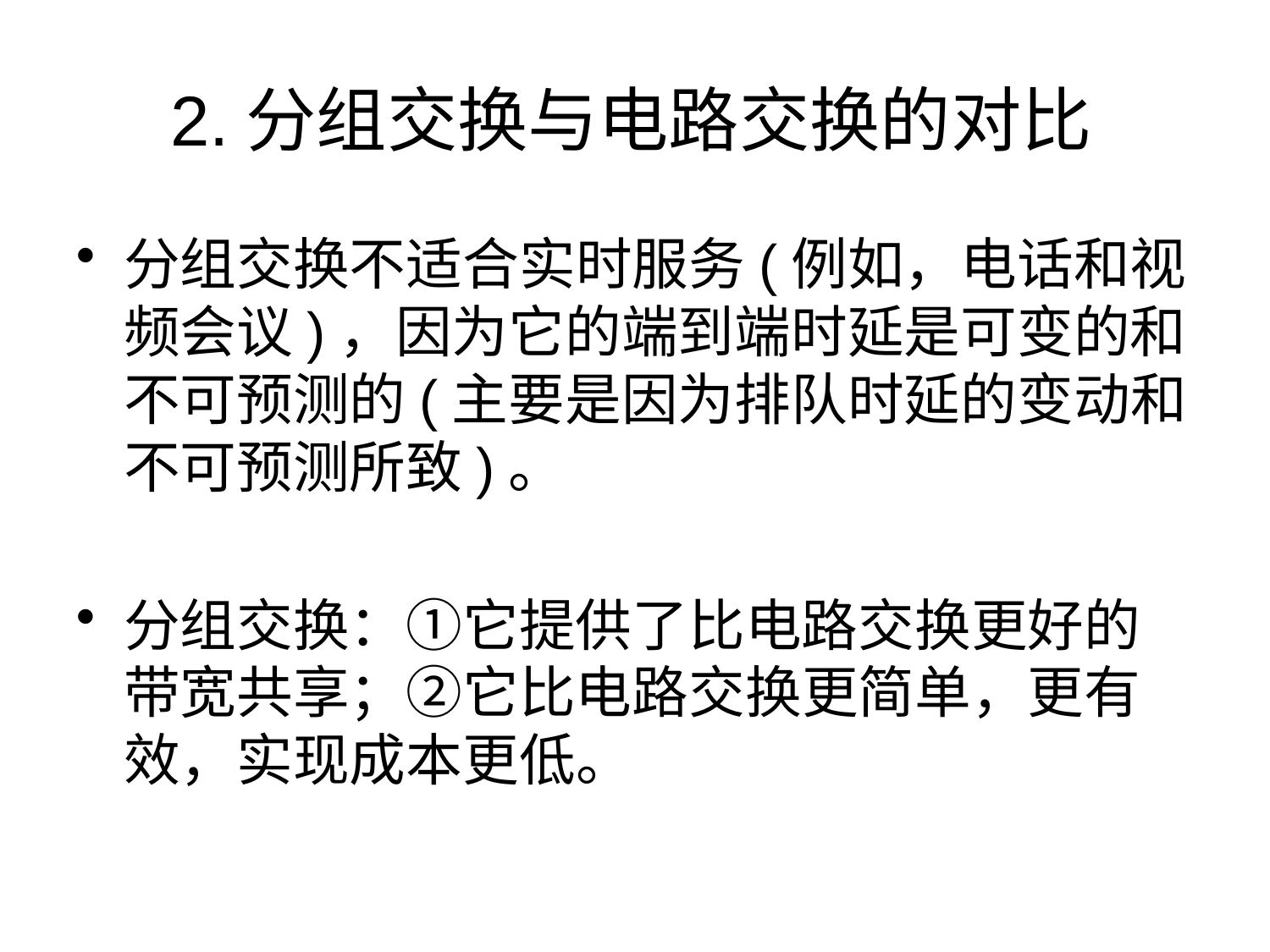

# 2.分组交换与电路交换的对比
分组交换不适合实时服务(例如，电话和视频会议)，因为它的端到端时延是可变的和不可预测的(主要是因为排队时延的变动和不可预测所致)。

分组交换：①它提供了比电路交换更好的带宽共享；②它比电路交换更简单，更有效，实现成本更低。